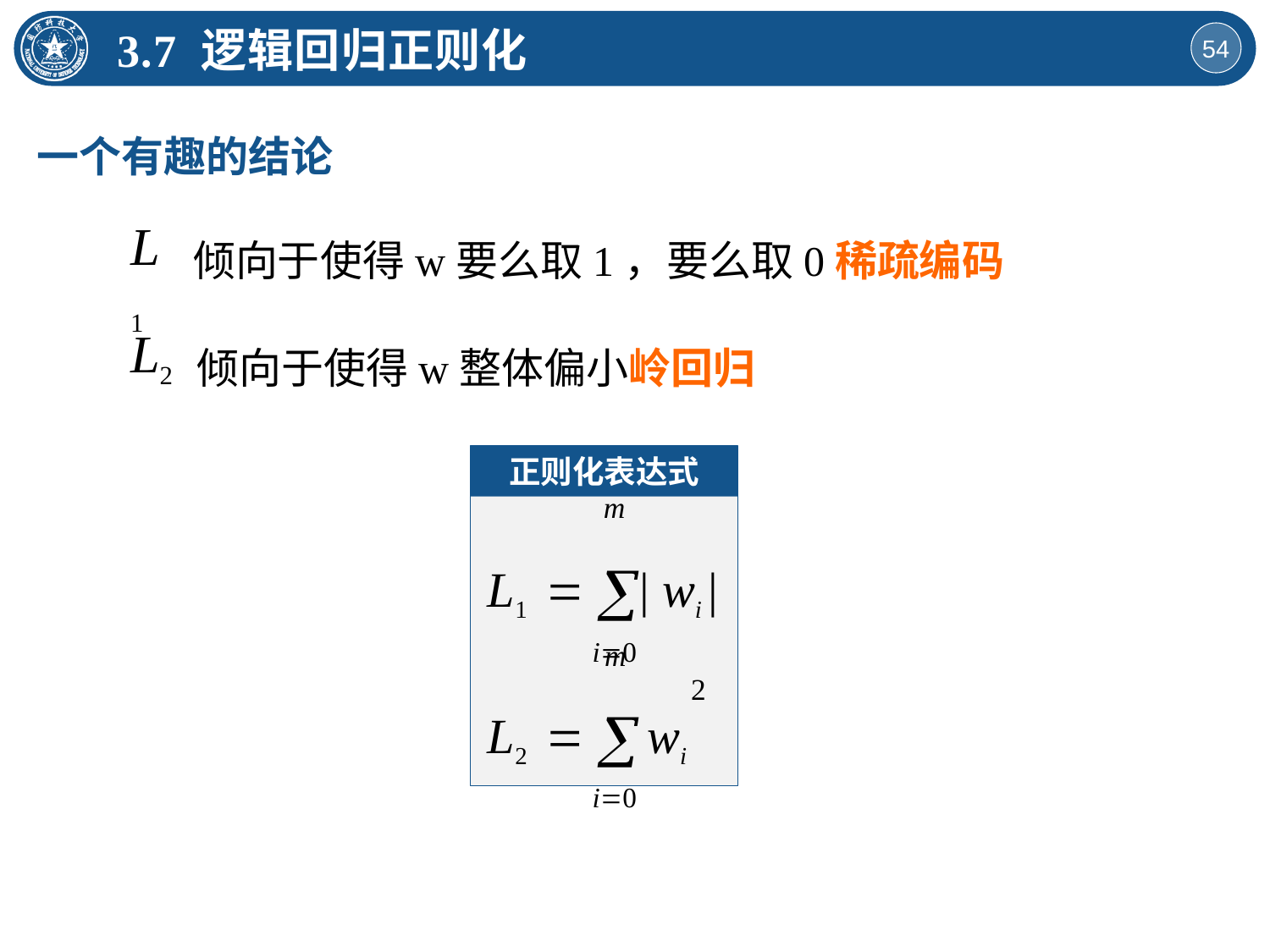

3.7 逻辑回归正则化
一个有趣的结论
倾向于使得w要么取1，要么取0稀疏编码
L1
倾向于使得w整体偏小岭回归
L2

正则化表达式
m
L1   = ∑| wi |
               i=0
m
L2   = ∑ wi
               i=0
2